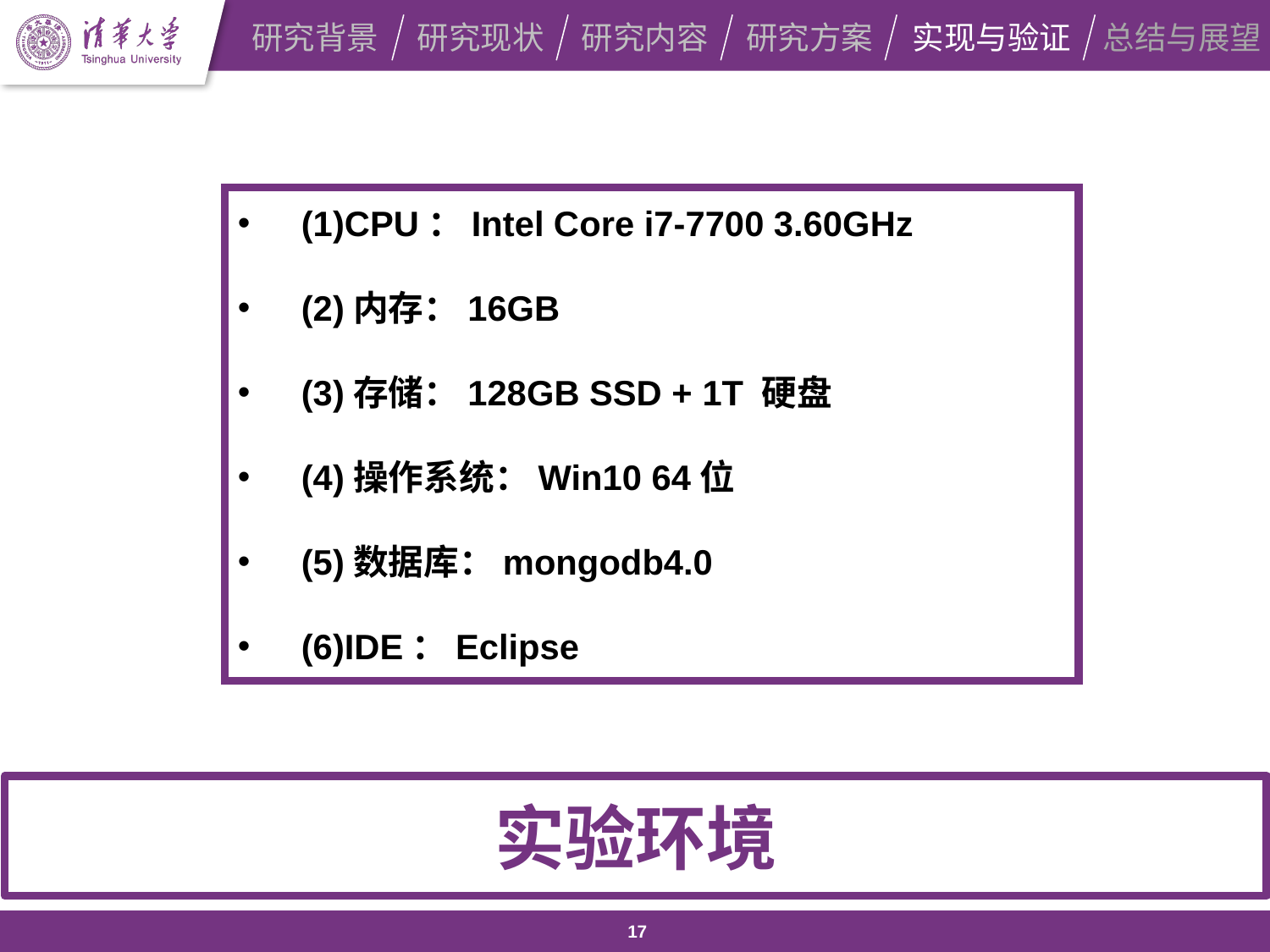

研究背景
研究现状
研究内容
研究方案
实现与验证
总结与展望

(1)CPU：Intel Core i7-7700 3.60GHz
(2)内存：16GB
(3)存储：128GB SSD + 1T 硬盘
(4)操作系统：Win10 64位
(5)数据库：mongodb4.0
(6)IDE：Eclipse
实验环境